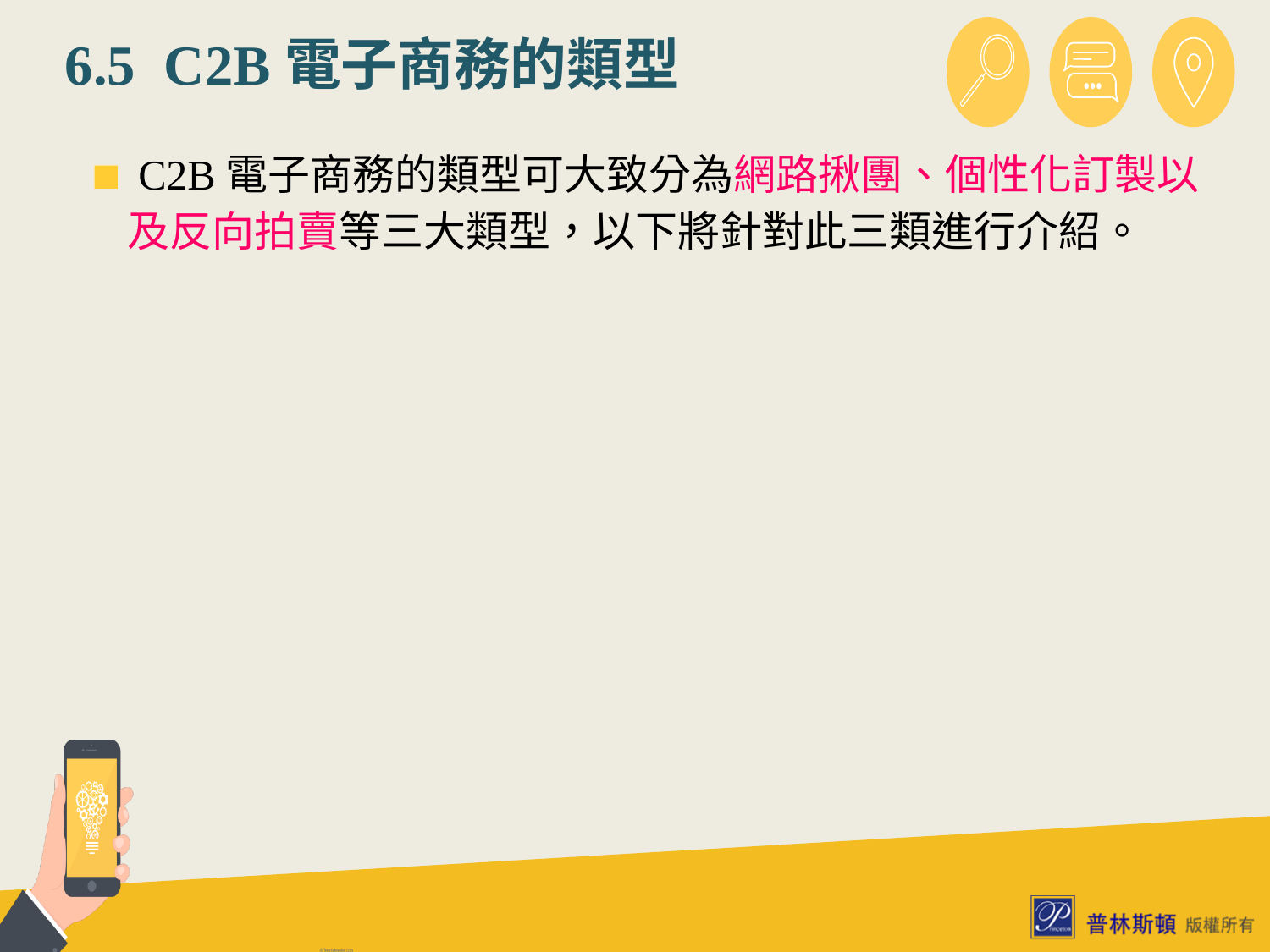

# 6.5  C2B電子商務的類型
 C2B電子商務的類型可大致分為網路揪團、個性化訂製以及反向拍賣等三大類型，以下將針對此三類進行介紹。